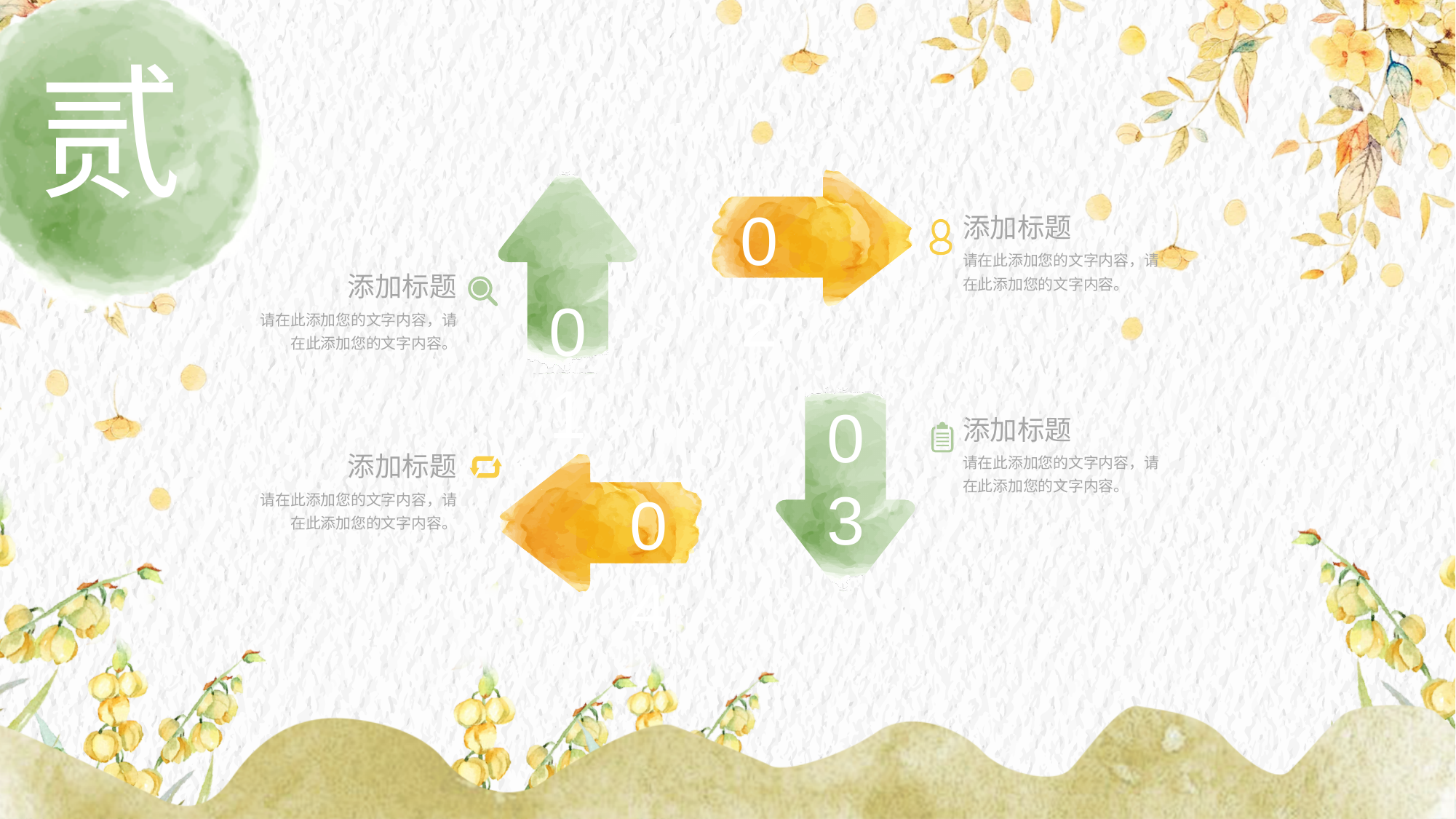

02
添加标题

请在此添加您的文字内容，请在此添加您的文字内容。
添加标题

01
请在此添加您的文字内容，请在此添加您的文字内容。

03
添加标题

请在此添加您的文字内容，请在此添加您的文字内容。
添加标题

04
请在此添加您的文字内容，请在此添加您的文字内容。